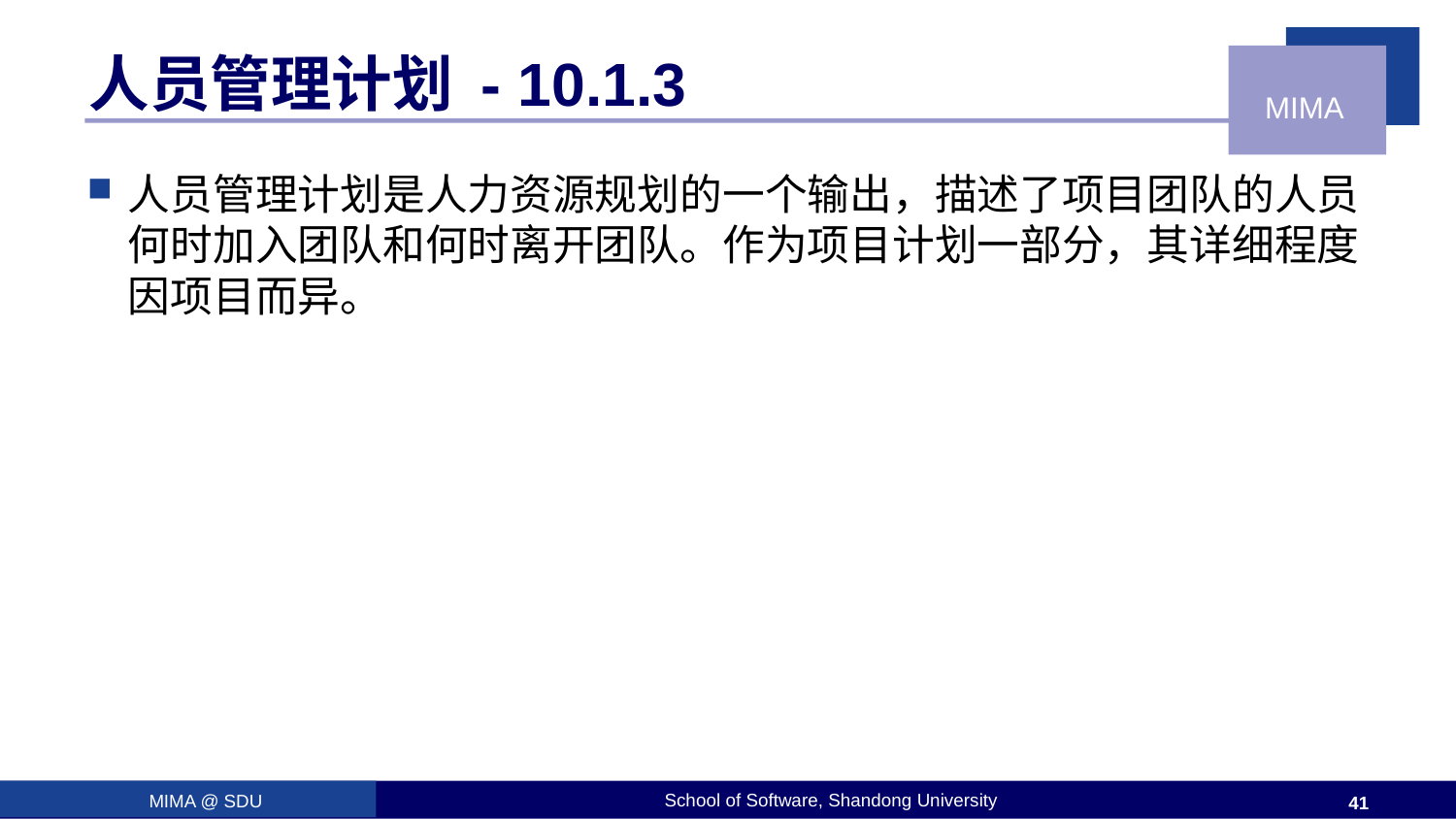

# 人员管理计划 - 10.1.3
人员管理计划是人力资源规划的一个输出，描述了项目团队的人员何时加入团队和何时离开团队。作为项目计划一部分，其详细程度因项目而异。